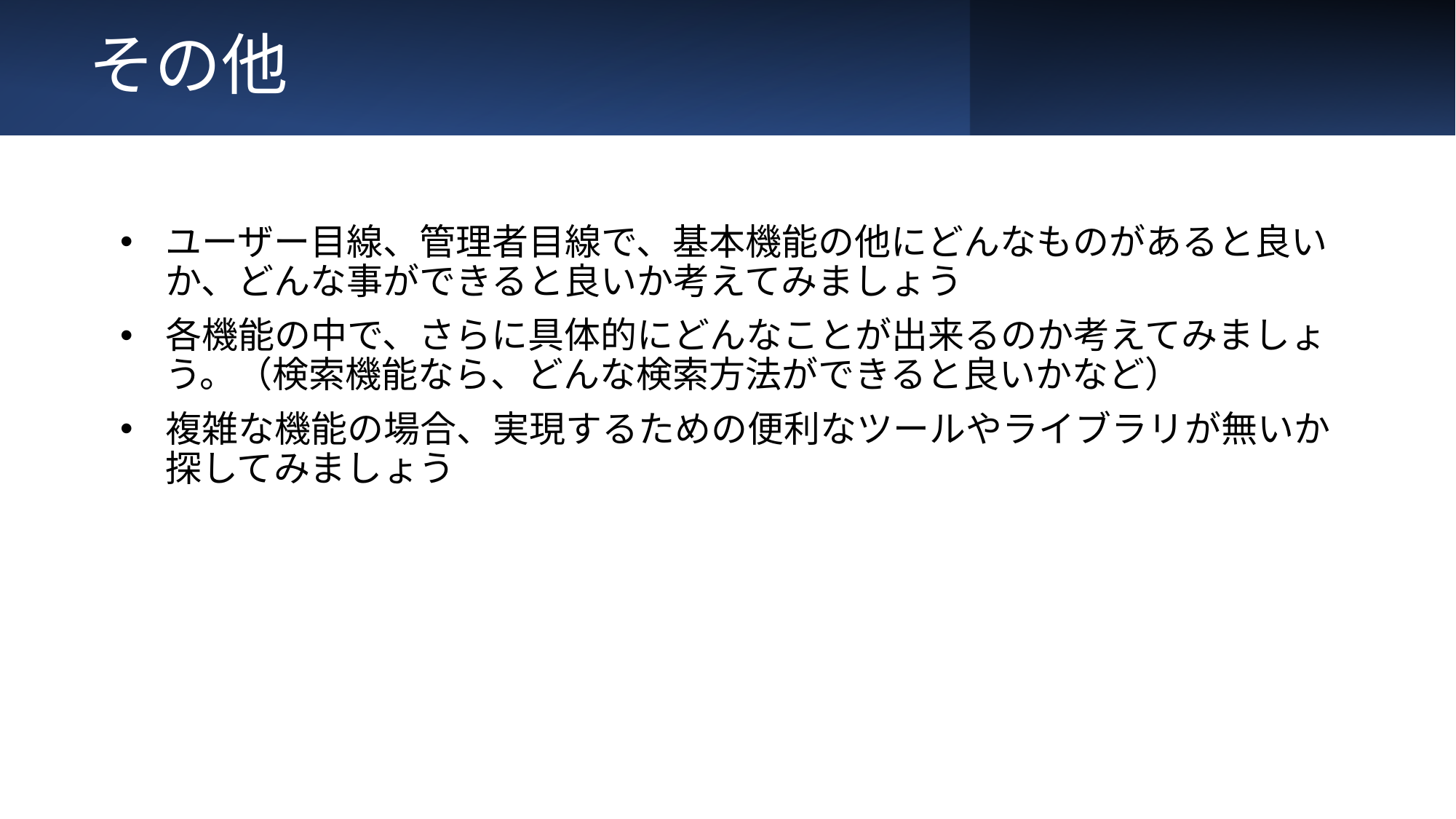

# その他
ユーザー目線、管理者目線で、基本機能の他にどんなものがあると良いか、どんな事ができると良いか考えてみましょう
各機能の中で、さらに具体的にどんなことが出来るのか考えてみましょう。（検索機能なら、どんな検索方法ができると良いかなど）
複雑な機能の場合、実現するための便利なツールやライブラリが無いか探してみましょう